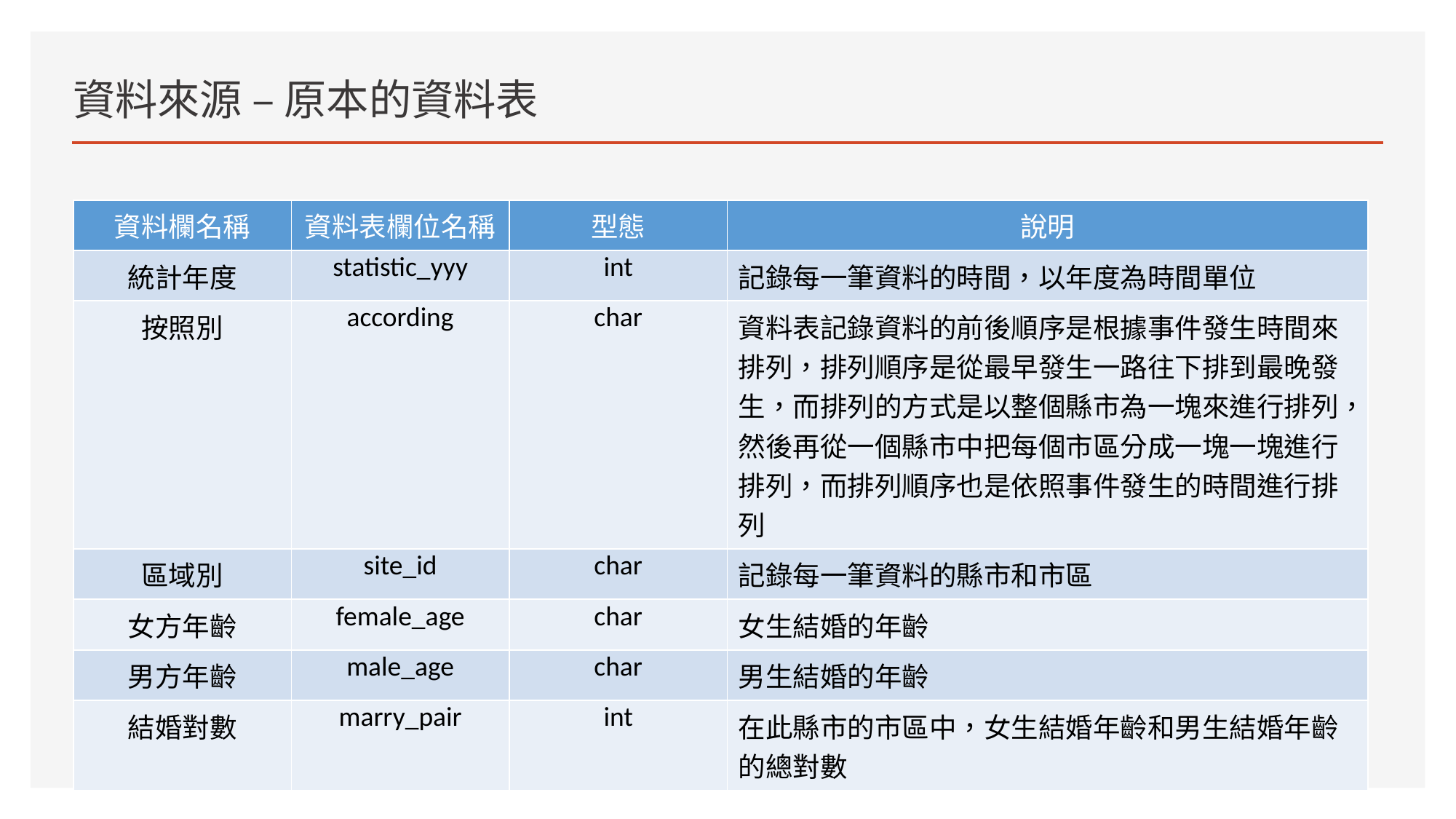

# 資料來源 – 原本的資料表
| 資料欄名稱 | 資料表欄位名稱 | 型態 | 說明 |
| --- | --- | --- | --- |
| 統計年度 | statistic\_yyy | int | 記錄每一筆資料的時間，以年度為時間單位 |
| 按照別 | according | char | 資料表記錄資料的前後順序是根據事件發生時間來排列，排列順序是從最早發生一路往下排到最晚發生，而排列的方式是以整個縣市為一塊來進行排列，然後再從一個縣市中把每個市區分成一塊一塊進行排列，而排列順序也是依照事件發生的時間進行排列 |
| 區域別 | site\_id | char | 記錄每一筆資料的縣市和市區 |
| 女方年齡 | female\_age | char | 女生結婚的年齡 |
| 男方年齡 | male\_age | char | 男生結婚的年齡 |
| 結婚對數 | marry\_pair | int | 在此縣市的市區中，女生結婚年齡和男生結婚年齡的總對數 |